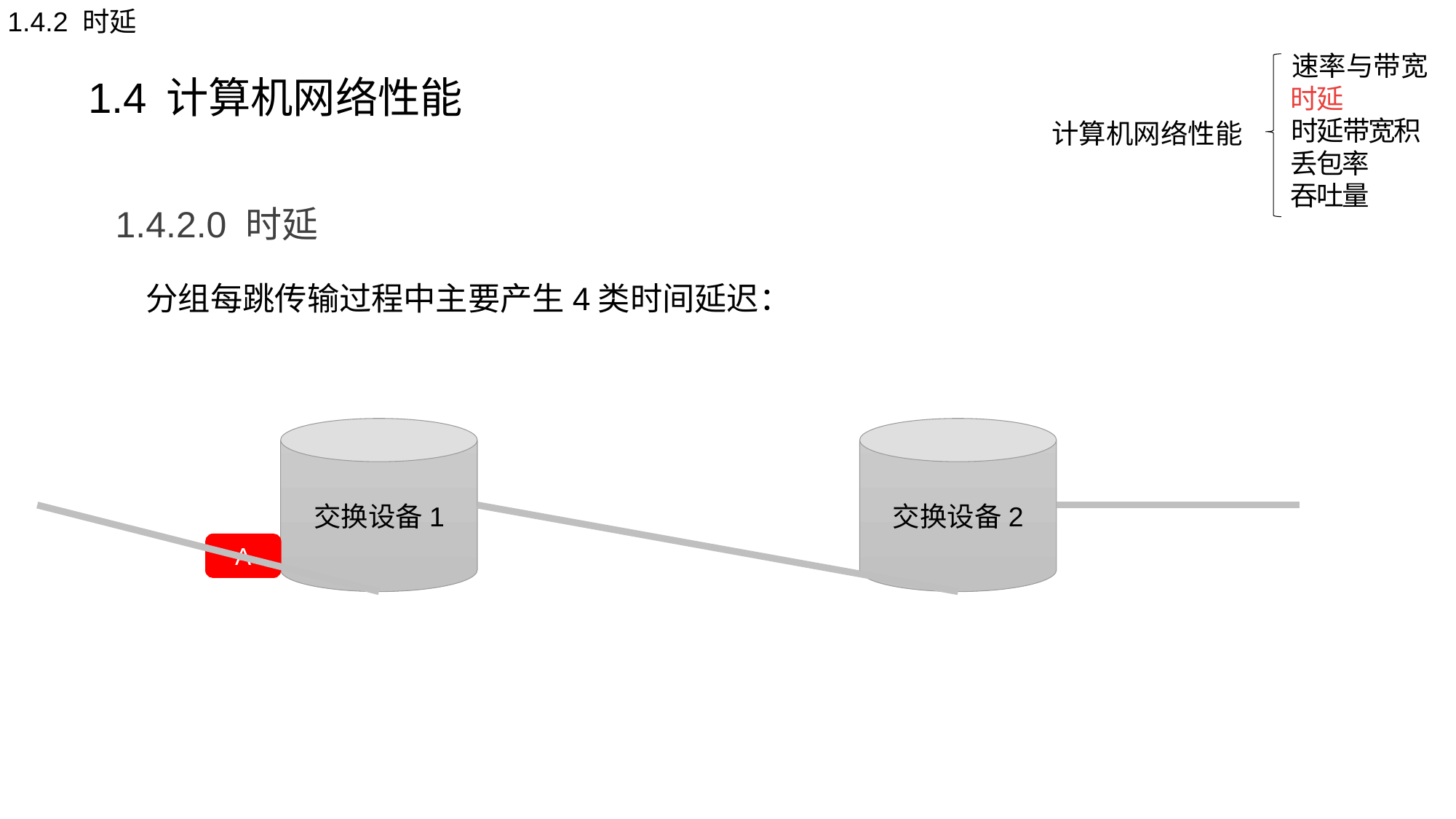

1.4.2 时延
1.4 计算机网络性能

速率与带宽

时延
计算机网络性能
时延带宽积
丢包率
吞吐量
1.4.2.0 时延
分组每跳传输过程中主要产生4类时间延迟：
交换设备1
交换设备2
A